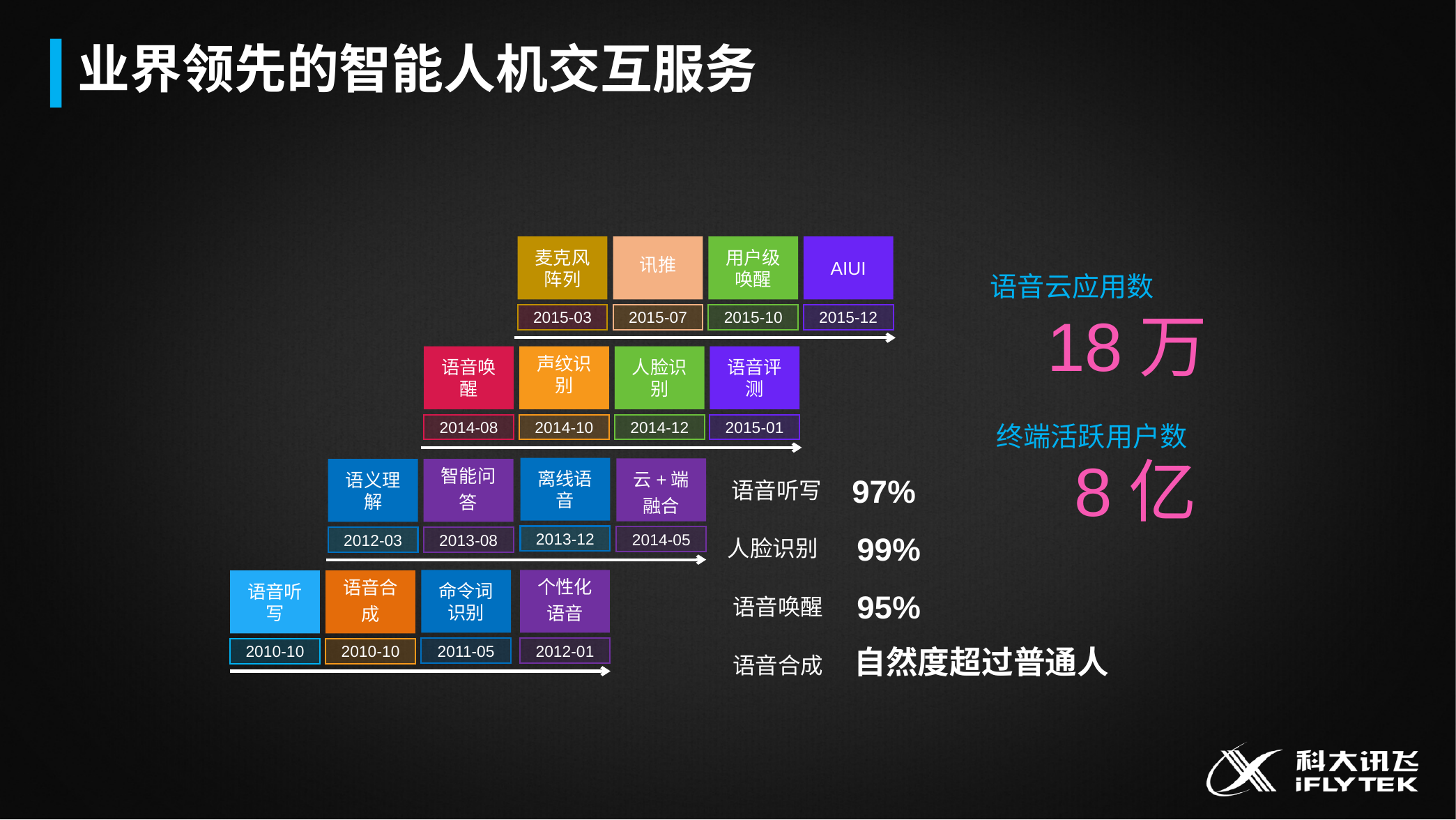

业界领先的智能人机交互服务
麦克风
阵列
2015-03

讯推

2015-07
用户级
唤醒
2015-10
AIUI
2015-12
语音云应用数
18万
语音唤醒
2014-08

声纹识别

2014-10
人脸识别
2014-12
语音评测
2015-01
终端活跃用户数
8亿
离线语音
2013-12
云+端
融合
2014-05
语义理解
2012-03

智能问答

2013-08
97%
语音听写
99%
人脸识别
命令词
识别
2011-05

个性化
语音

2012-01
语音听写
2010-10

语音合成

2010-10
95%
语音唤醒
自然度超过普通人
语音合成